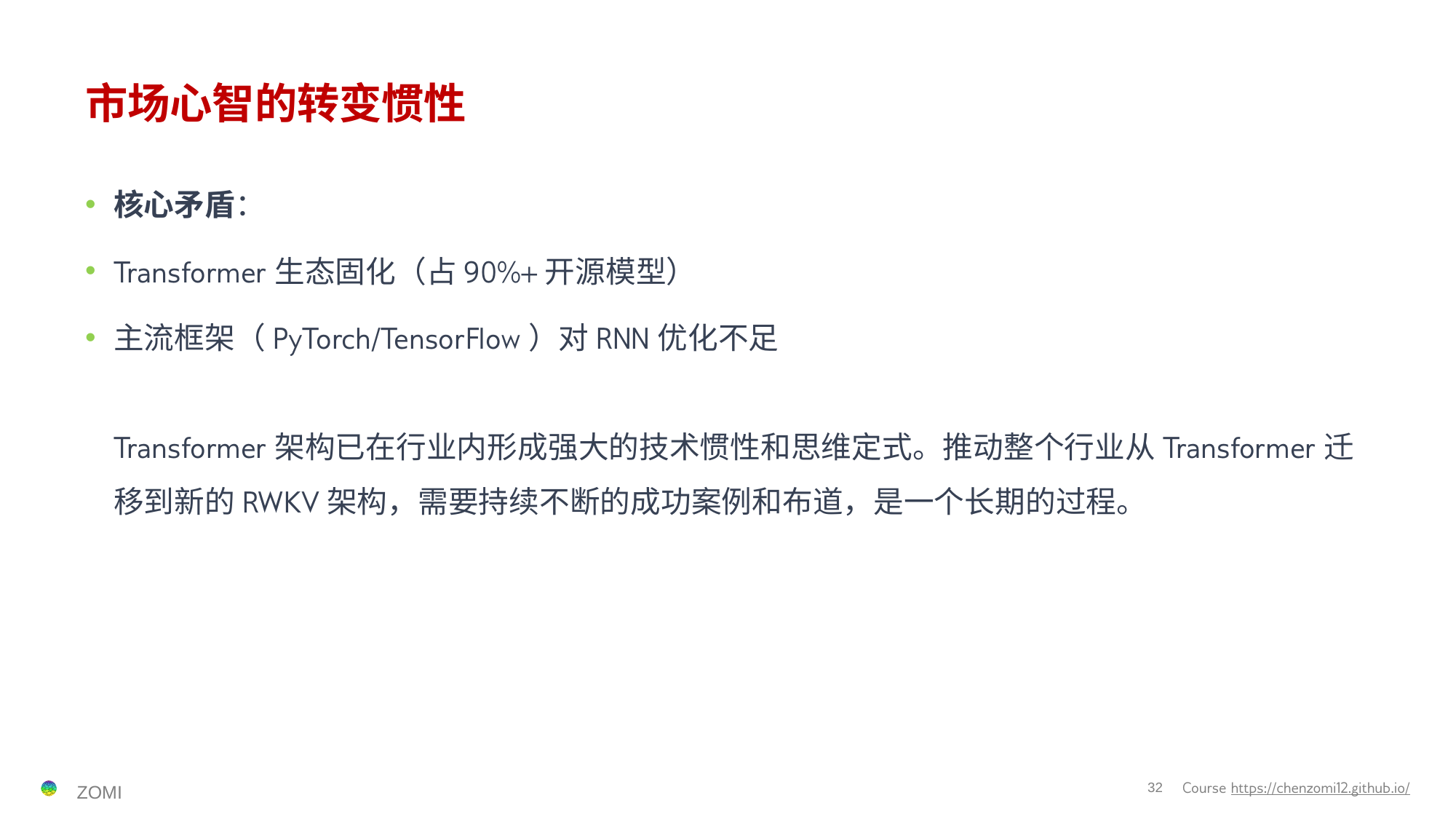

# 市场心智的转变惯性
核心矛盾​​：
Transformer生态固化（占90%+开源模型）
主流框架（PyTorch/TensorFlow）对RNN优化不足
Transformer架构已在行业内形成强大的技术惯性和思维定式。推动整个行业从Transformer迁移到新的RWKV架构，需要持续不断的成功案例和布道，是一个长期的过程。